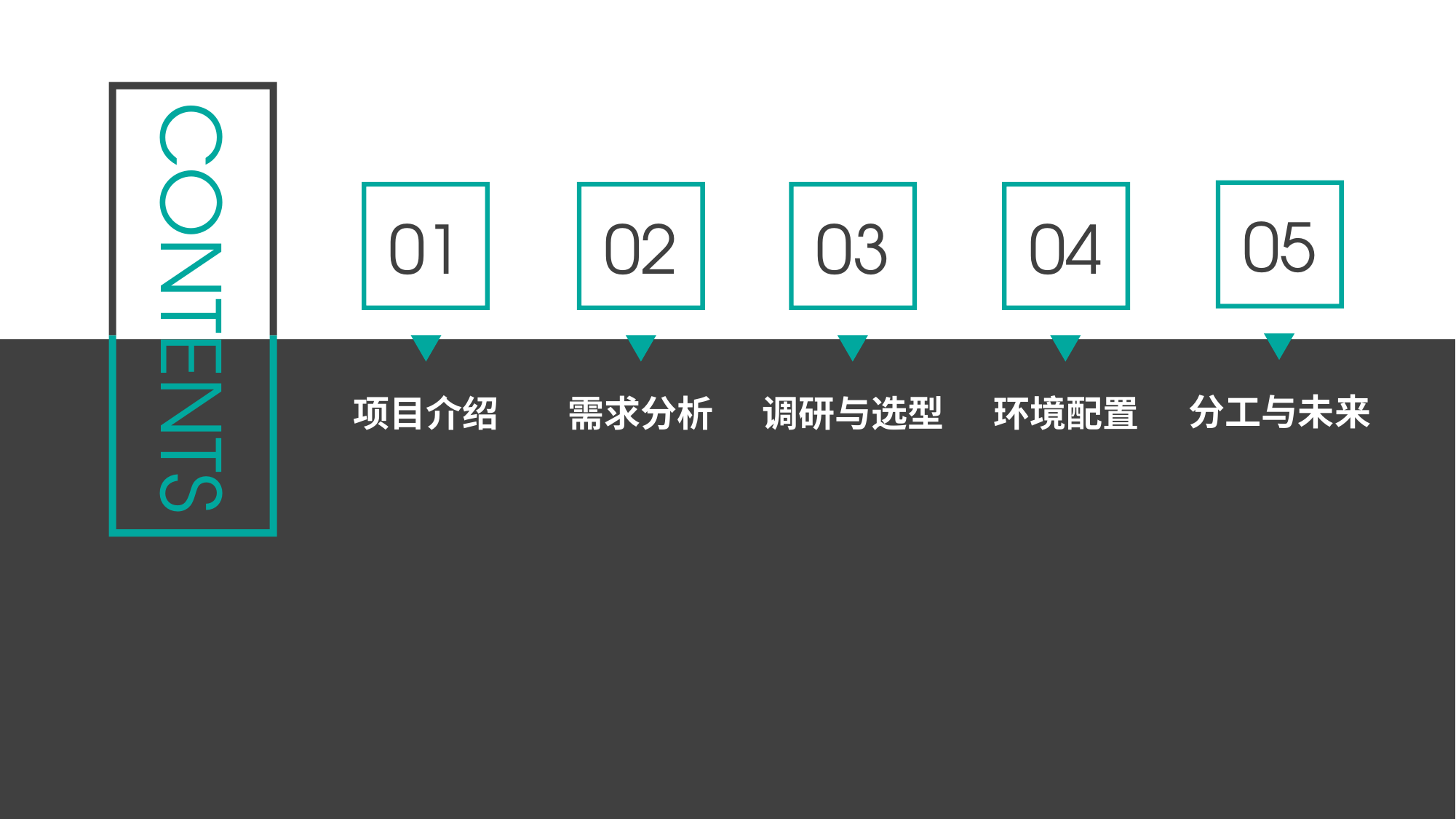

CONTENTS

05

分工与未来

01

项目介绍

02

需求分析

03

调研与选型

04

环境配置